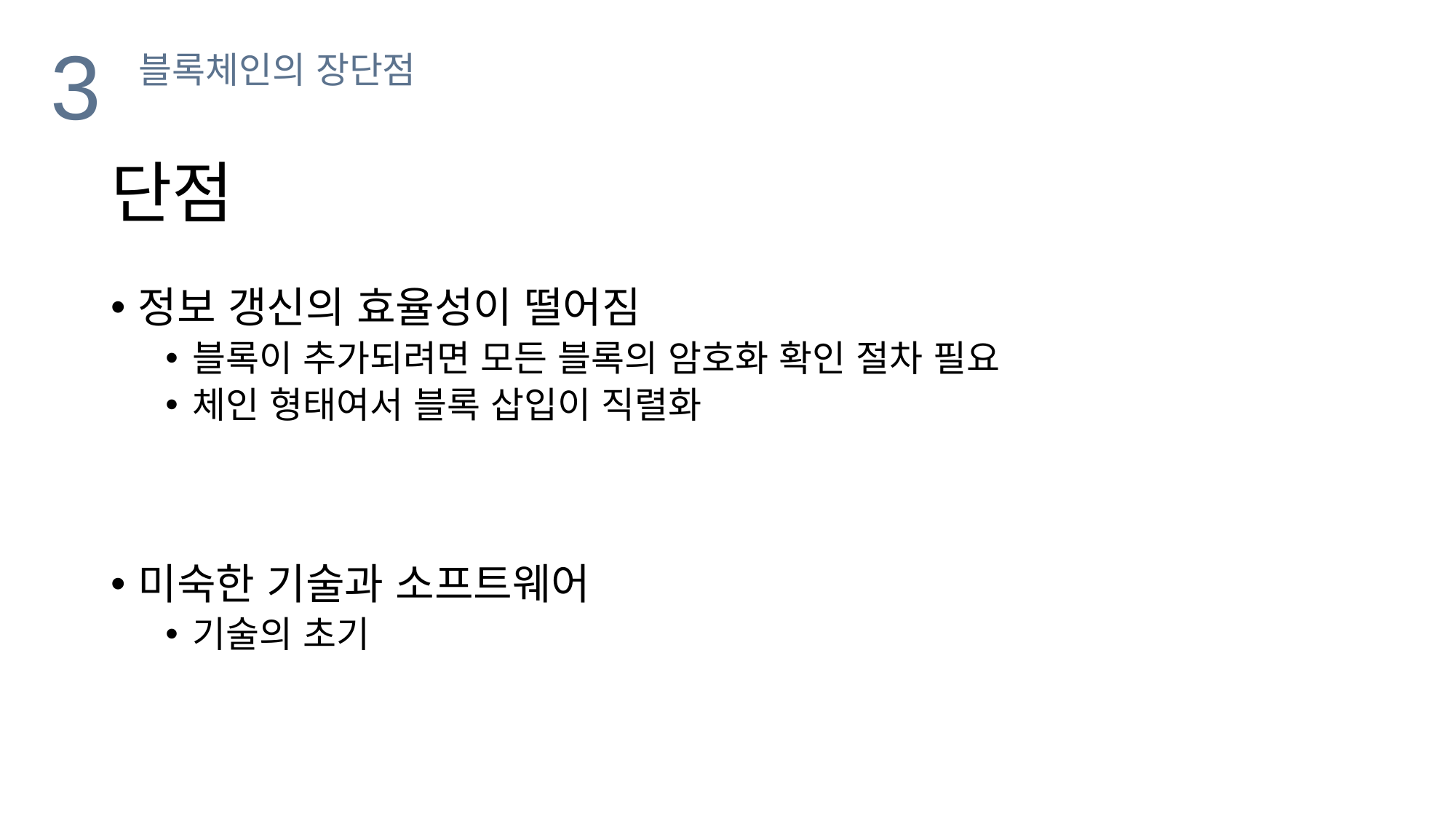

3
블록체인의 장단점
# 단점

정보 갱신의 효율성이 떨어짐
블록이 추가되려면 모든 블록의 암호화 확인 절차 필요
체인 형태여서 블록 삽입이 직렬화

미숙한 기술과 소프트웨어
기술의 초기